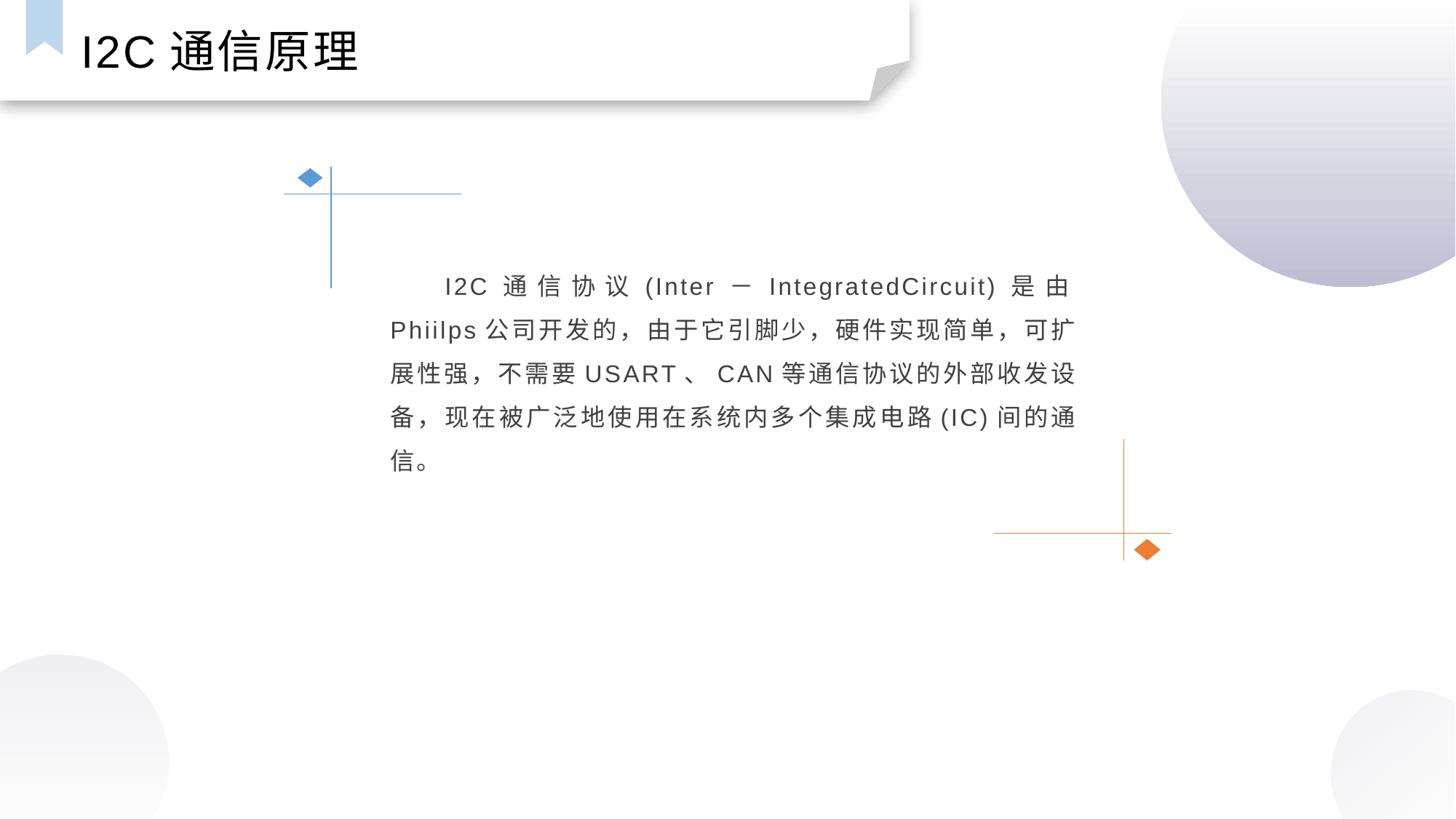

I2C通信原理

I2C通信协议(Inter－IntegratedCircuit)是由Phiilps公司开发的，由于它引脚少，硬件实现简单，可扩展性强，不需要USART、CAN等通信协议的外部收发设备，现在被广泛地使用在系统内多个集成电路(IC)间的通信。